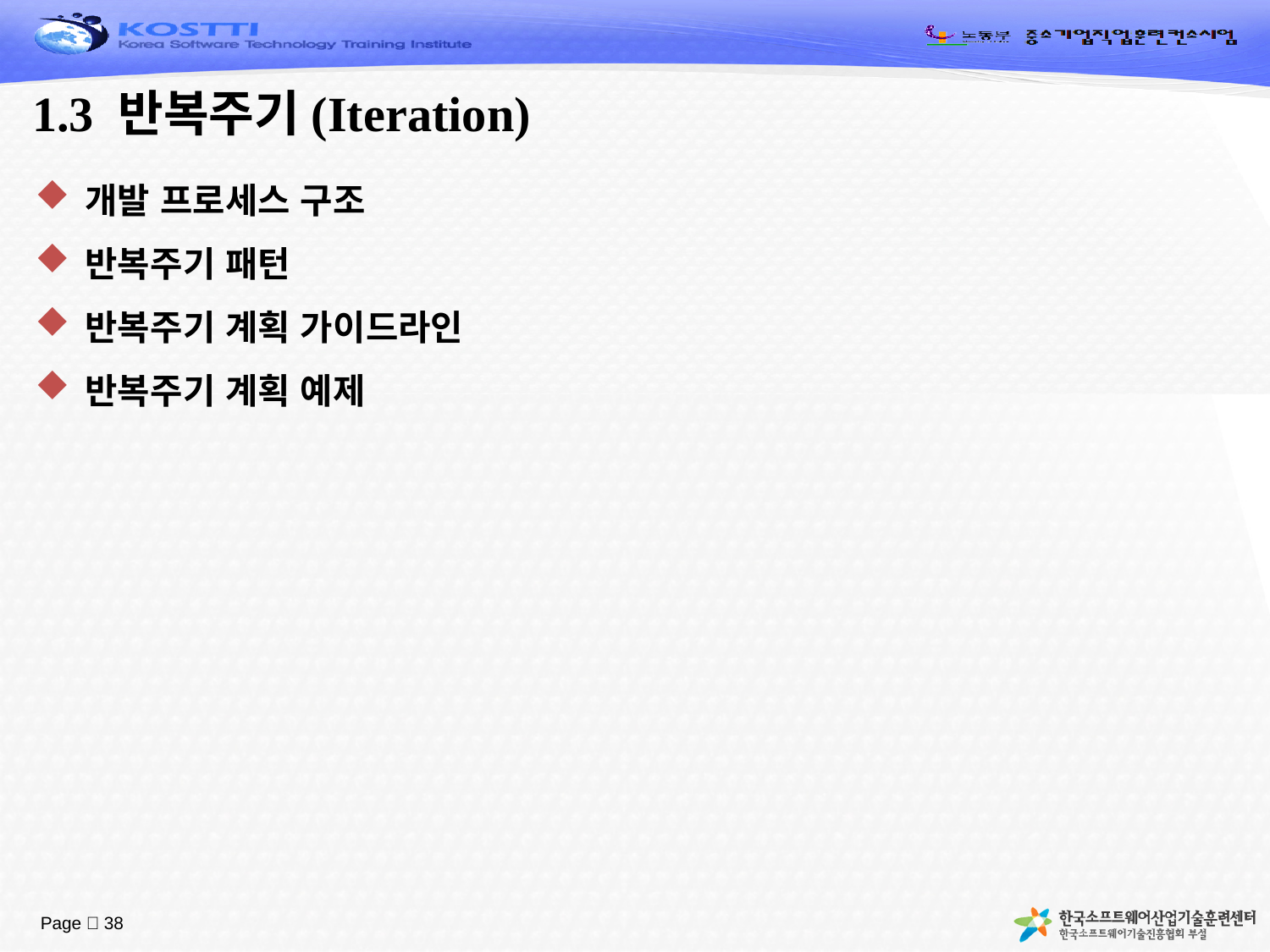

# 1.3 반복주기(Iteration)
개발 프로세스 구조
반복주기 패턴
반복주기 계획 가이드라인
반복주기 계획 예제